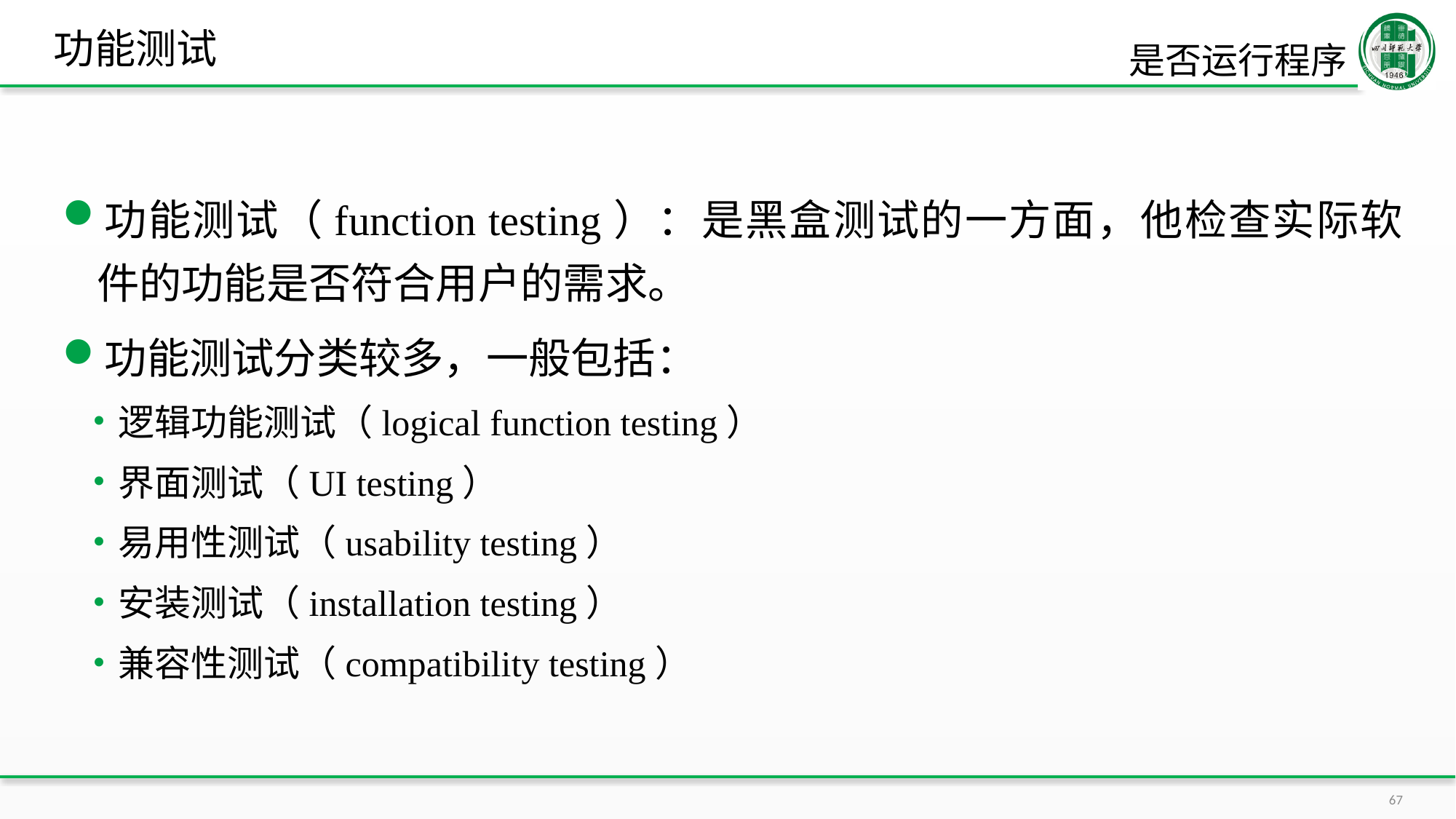

# 功能测试
是否运行程序
功能测试（function testing）：是黑盒测试的一方面，他检查实际软件的功能是否符合用户的需求。
功能测试分类较多，一般包括：
逻辑功能测试（logical function testing）
界面测试（UI testing）
易用性测试（usability testing）
安装测试（installation testing）
兼容性测试（compatibility testing）
67